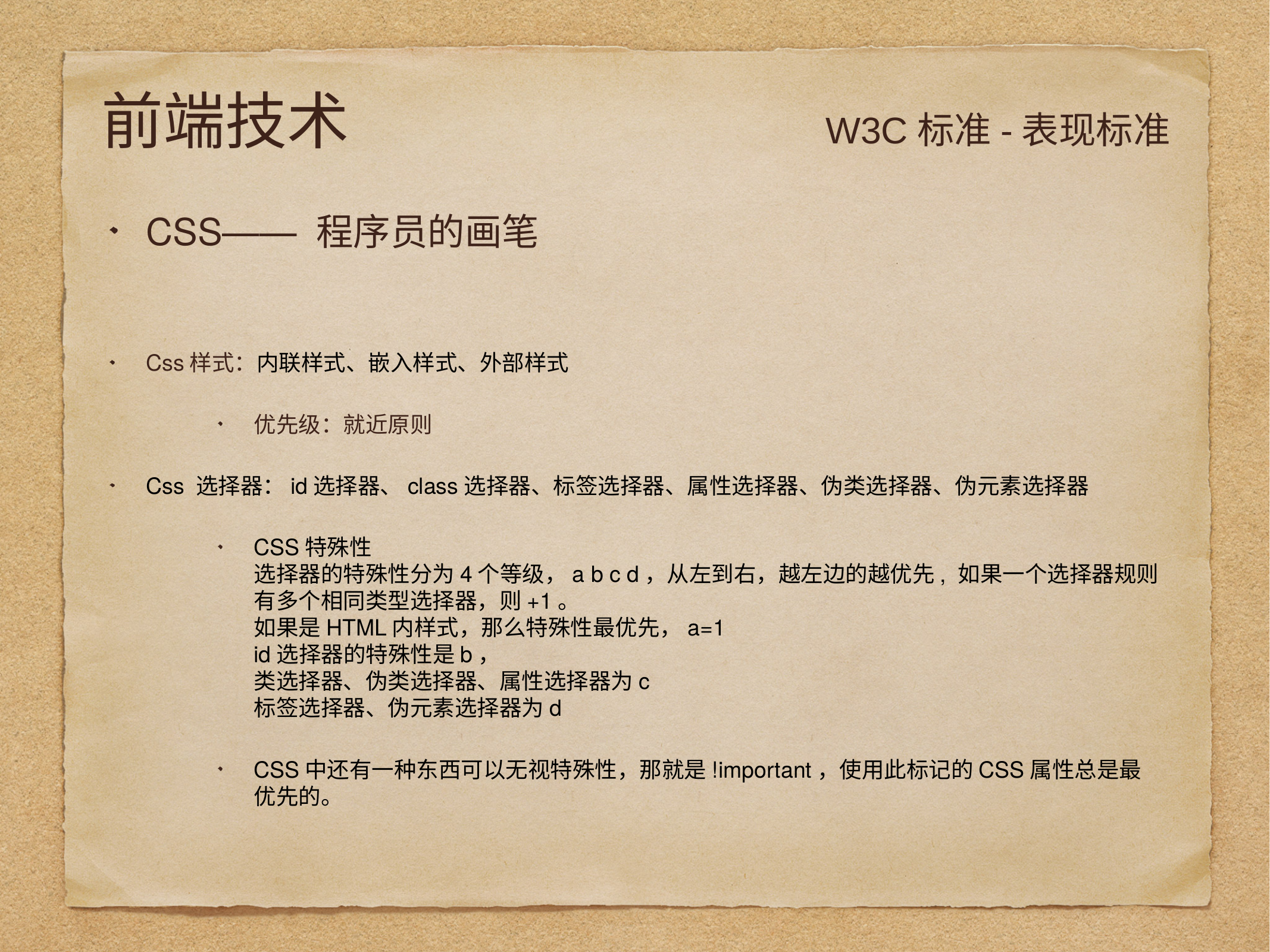

# 前端技术
W3C标准-表现标准
CSS—— 程序员的画笔

Css样式：内联样式、嵌入样式、外部样式
优先级：就近原则
Css 选择器：id选择器、class选择器、标签选择器、属性选择器、伪类选择器、伪元素选择器
CSS特殊性
选择器的特殊性分为4个等级，a b c d，从左到右，越左边的越优先, 如果一个选择器规则有多个相同类型选择器，则+1。
如果是HTML内样式，那么特殊性最优先，a=1
id选择器的特殊性是b，
类选择器、伪类选择器、属性选择器为c
标签选择器、伪元素选择器为d
CSS中还有一种东西可以无视特殊性，那就是!important，使用此标记的CSS属性总是最优先的。